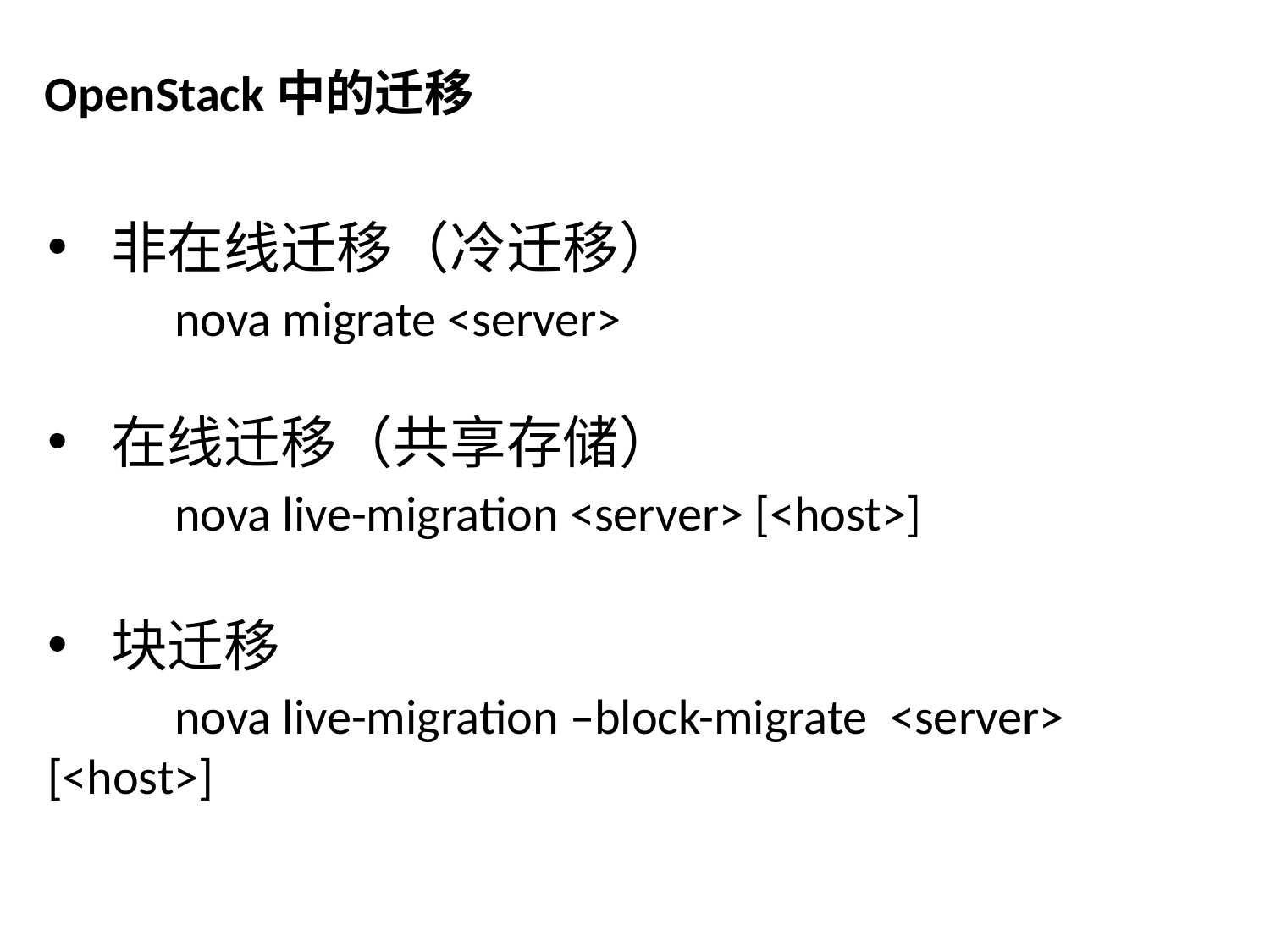

OpenStack中的迁移
非在线迁移（冷迁移）
	nova migrate <server>

在线迁移（共享存储）
	nova live-migration <server> [<host>]

块迁移
	nova live-migration –block-migrate  <server> [<host>]